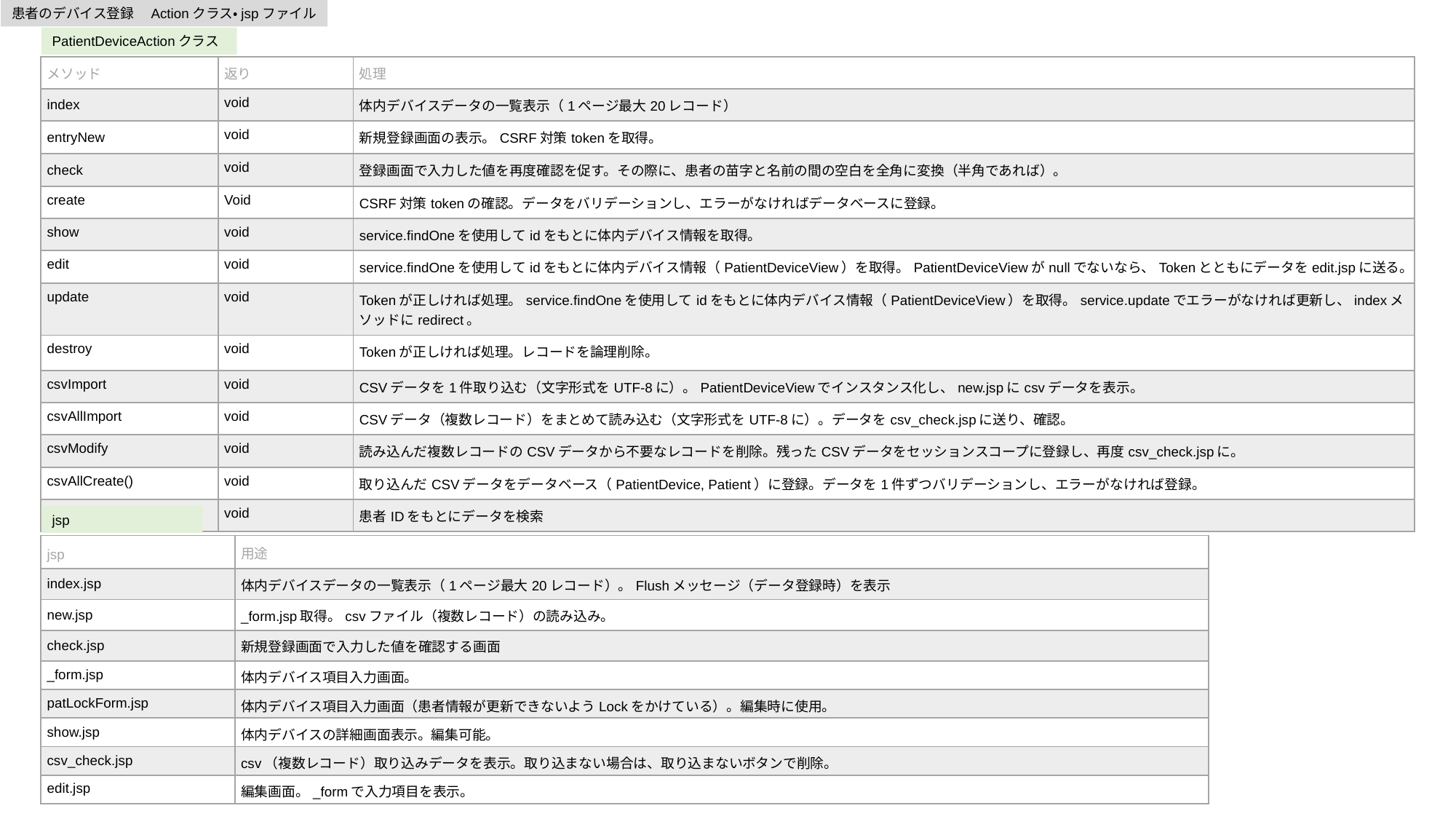

患者のデバイス登録　Actionクラス・jspファイル
PatientDeviceActionクラス
| メソッド | 返り | 処理 |
| --- | --- | --- |
| index | void | 体内デバイスデータの一覧表示（1ページ最大20レコード） |
| entryNew | void | 新規登録画面の表示。CSRF対策tokenを取得。 |
| check | void | 登録画面で入力した値を再度確認を促す。その際に、患者の苗字と名前の間の空白を全角に変換（半角であれば）。 |
| create | Void | CSRF対策tokenの確認。データをバリデーションし、エラーがなければデータベースに登録。 |
| show | void | service.findOneを使用してidをもとに体内デバイス情報を取得。 |
| edit | void | service.findOneを使用してidをもとに体内デバイス情報（PatientDeviceView）を取得。PatientDeviceViewがnullでないなら、Tokenとともにデータをedit.jspに送る。 |
| update | void | Tokenが正しければ処理。service.findOneを使用してidをもとに体内デバイス情報（PatientDeviceView）を取得。service.updateでエラーがなければ更新し、indexメソッドにredirect。 |
| destroy | void | Tokenが正しければ処理。レコードを論理削除。 |
| csvImport | void | CSVデータを1件取り込む（文字形式をUTF-8に）。PatientDeviceViewでインスタンス化し、new.jspにcsvデータを表示。 |
| csvAllImport | void | CSVデータ（複数レコード）をまとめて読み込む（文字形式をUTF-8に）。データをcsv\_check.jspに送り、確認。 |
| csvModify | void | 読み込んだ複数レコードのCSVデータから不要なレコードを削除。残ったCSVデータをセッションスコープに登録し、再度csv\_check.jspに。 |
| csvAllCreate() | void | 取り込んだCSVデータをデータベース（PatientDevice, Patient）に登録。データを1件ずつバリデーションし、エラーがなければ登録。 |
| searchByPatId | void | 患者IDをもとにデータを検索 |
jsp
| jsp | 用途 |
| --- | --- |
| index.jsp | 体内デバイスデータの一覧表示（1ページ最大20レコード）。Flushメッセージ（データ登録時）を表示 |
| new.jsp | \_form.jsp取得。csvファイル（複数レコード）の読み込み。 |
| check.jsp | 新規登録画面で入力した値を確認する画面 |
| \_form.jsp | 体内デバイス項目入力画面。 |
| patLockForm.jsp | 体内デバイス項目入力画面（患者情報が更新できないようLockをかけている）。編集時に使用。 |
| show.jsp | 体内デバイスの詳細画面表示。編集可能。 |
| csv\_check.jsp | csv（複数レコード）取り込みデータを表示。取り込まない場合は、取り込まないボタンで削除。 |
| edit.jsp | 編集画面。\_formで入力項目を表示。 |